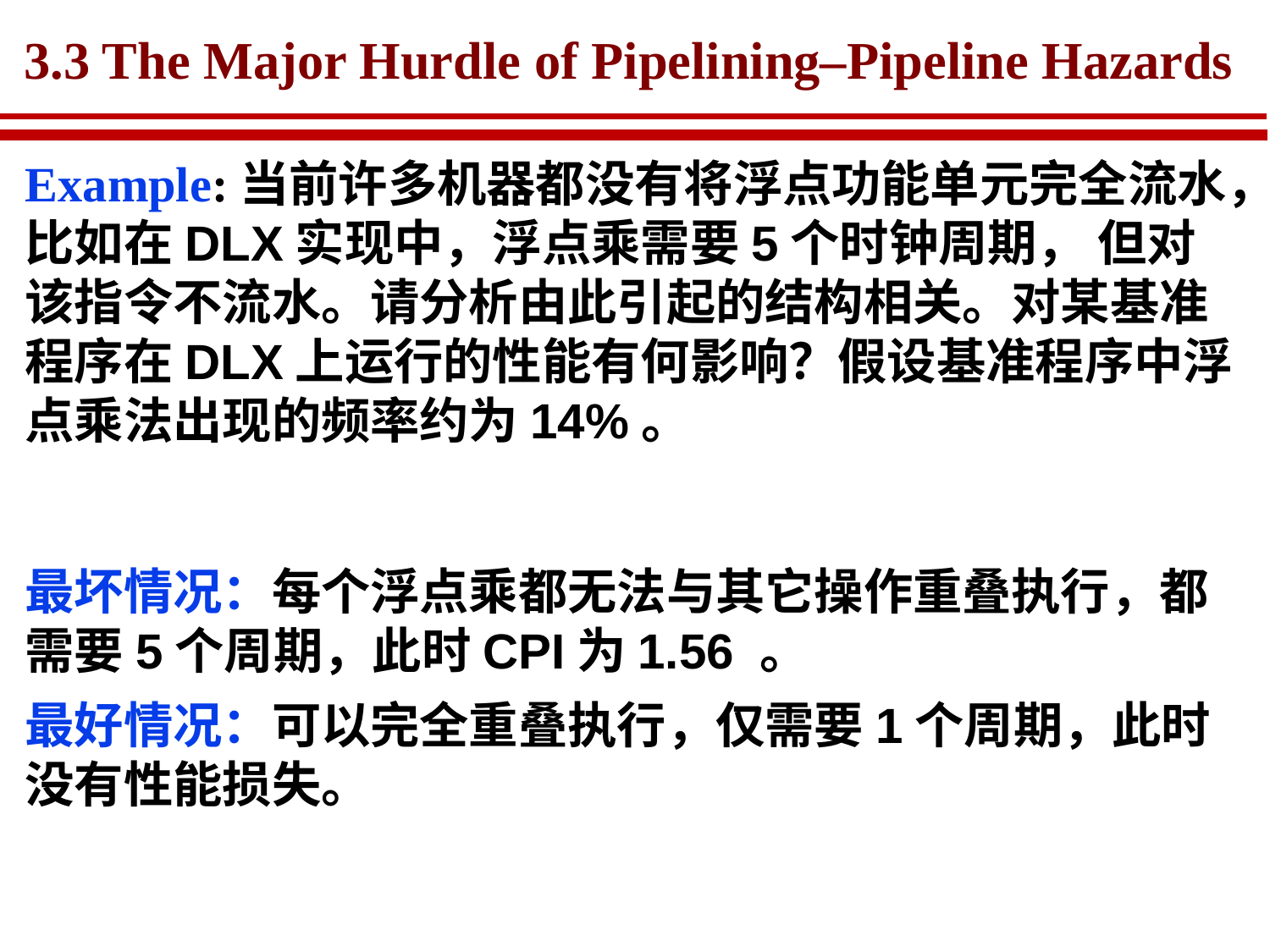

# 3.3 The Major Hurdle of Pipelining–Pipeline Hazards
Example:当前许多机器都没有将浮点功能单元完全流水，比如在DLX实现中，浮点乘需要5个时钟周期， 但对该指令不流水。请分析由此引起的结构相关。对某基准程序在DLX上运行的性能有何影响？假设基准程序中浮点乘法出现的频率约为14%。

最坏情况：每个浮点乘都无法与其它操作重叠执行，都需要5个周期，此时CPI为1.56 。
最好情况：可以完全重叠执行，仅需要1个周期，此时没有性能损失。